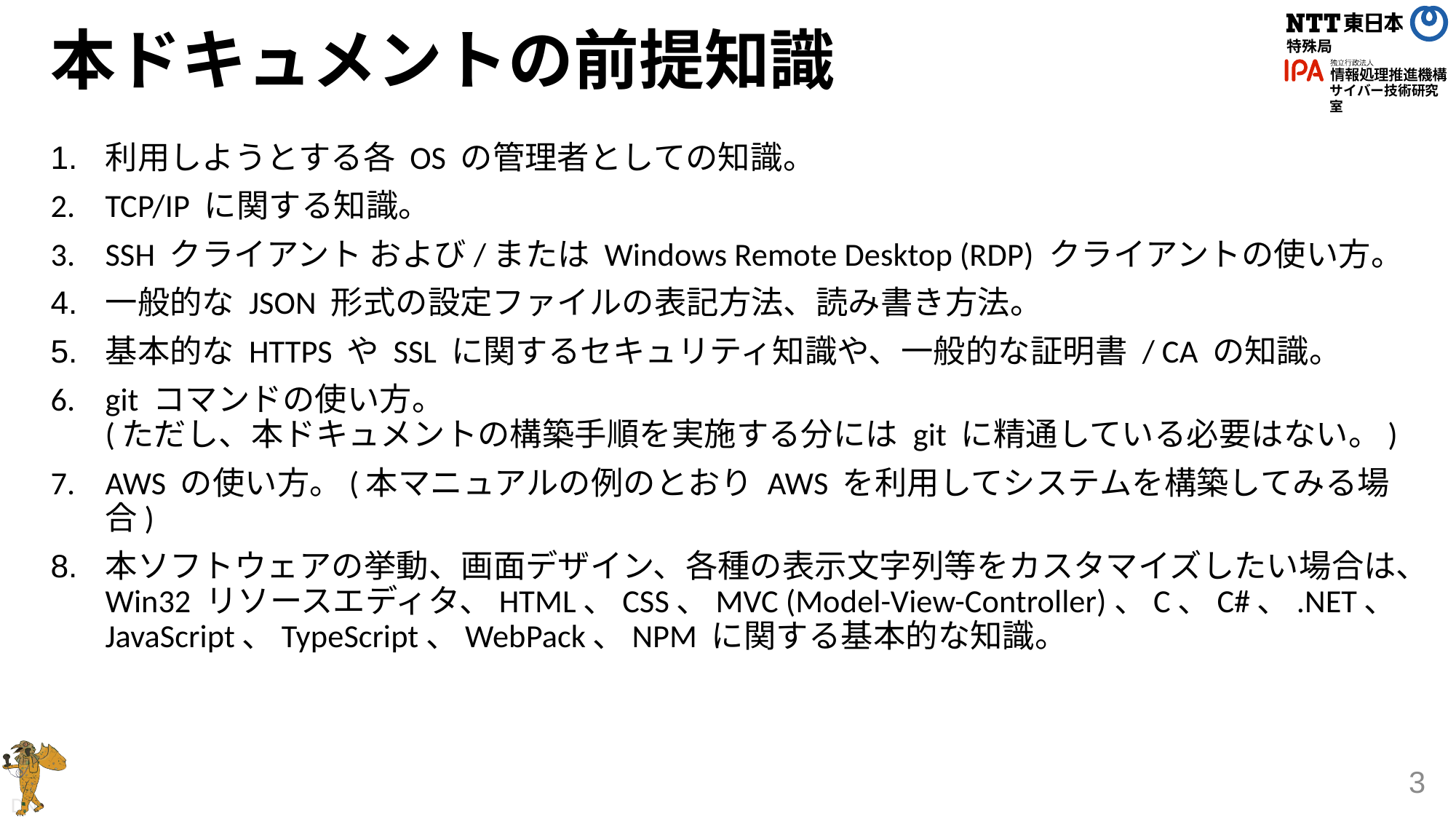

# 本ドキュメントの前提知識
利用しようとする各 OS の管理者としての知識。
TCP/IP に関する知識。
SSH クライアント および/または Windows Remote Desktop (RDP) クライアントの使い方。
一般的な JSON 形式の設定ファイルの表記方法、読み書き方法。
基本的な HTTPS や SSL に関するセキュリティ知識や、一般的な証明書 / CA の知識。
git コマンドの使い方。
(ただし、本ドキュメントの構築手順を実施する分には git に精通している必要はない。)
AWS の使い方。(本マニュアルの例のとおり AWS を利用してシステムを構築してみる場合)
本ソフトウェアの挙動、画面デザイン、各種の表示文字列等をカスタマイズしたい場合は、Win32 リソースエディタ、HTML、CSS、MVC (Model-View-Controller)、C、C#、.NET、JavaScript、TypeScript、WebPack、NPM に関する基本的な知識。
3